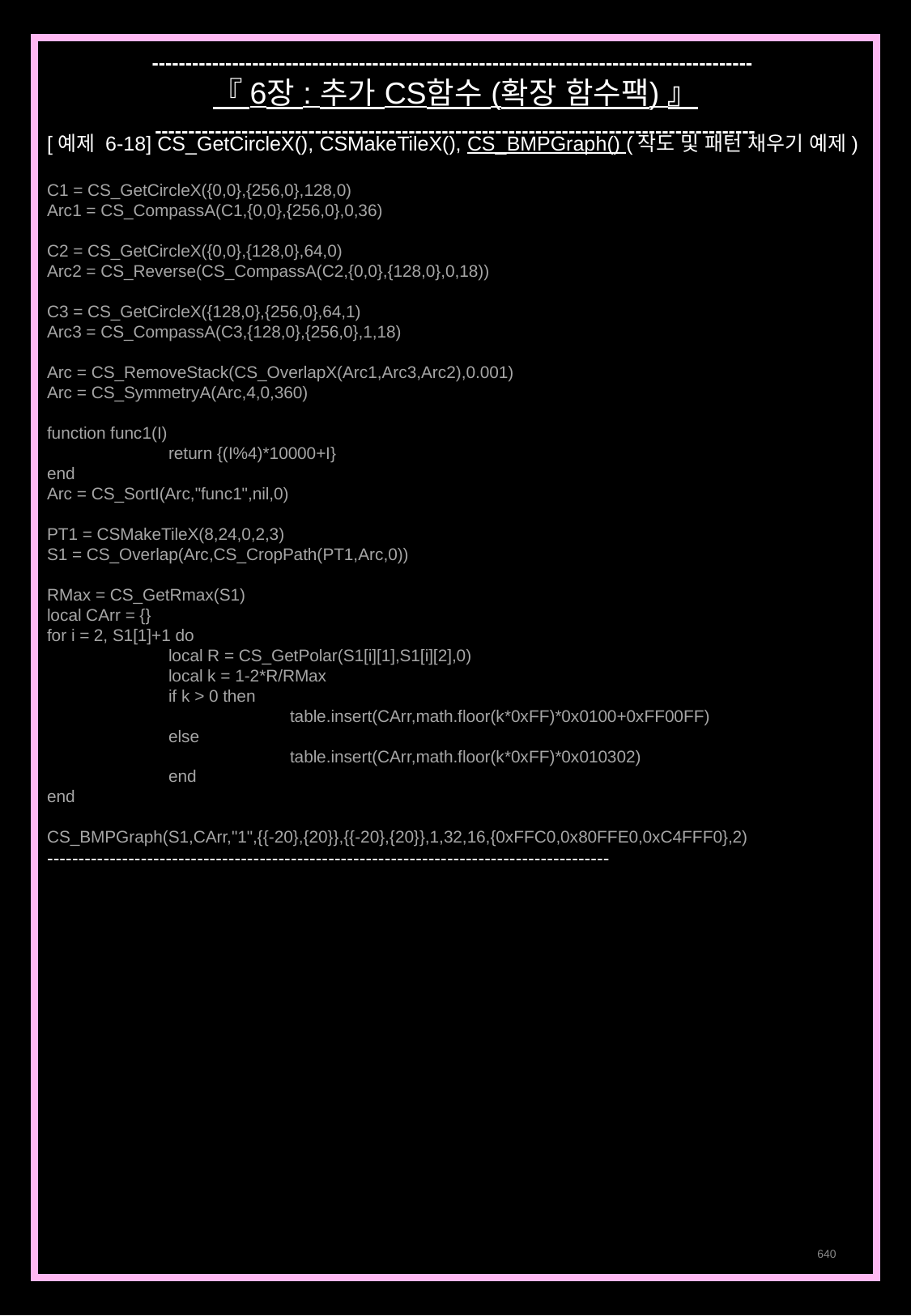

------------------------------------------------------------------------------------------
『 6장 : 추가 CS함수 (확장 함수팩) 』
------------------------------------------------------------------------------------------
[예제 6-18] CS_GetCircleX(), CSMakeTileX(), CS_BMPGraph() (작도 및 패턴 채우기 예제)

C1 = CS_GetCircleX({0,0},{256,0},128,0)
Arc1 = CS_CompassA(C1,{0,0},{256,0},0,36)

C2 = CS_GetCircleX({0,0},{128,0},64,0)
Arc2 = CS_Reverse(CS_CompassA(C2,{0,0},{128,0},0,18))

C3 = CS_GetCircleX({128,0},{256,0},64,1)
Arc3 = CS_CompassA(C3,{128,0},{256,0},1,18)

Arc = CS_RemoveStack(CS_OverlapX(Arc1,Arc3,Arc2),0.001)
Arc = CS_SymmetryA(Arc,4,0,360)

function func1(I)
	return {(I%4)*10000+I}
end
Arc = CS_SortI(Arc,"func1",nil,0)

PT1 = CSMakeTileX(8,24,0,2,3)
S1 = CS_Overlap(Arc,CS_CropPath(PT1,Arc,0))

RMax = CS_GetRmax(S1)
local CArr = {}
for i = 2, S1[1]+1 do
	local R = CS_GetPolar(S1[i][1],S1[i][2],0)
	local k = 1-2*R/RMax
	if k > 0 then
		table.insert(CArr,math.floor(k*0xFF)*0x0100+0xFF00FF)
	else
		table.insert(CArr,math.floor(k*0xFF)*0x010302)
	end
end

CS_BMPGraph(S1,CArr,"1",{{-20},{20}},{{-20},{20}},1,32,16,{0xFFC0,0x80FFE0,0xC4FFF0},2)
------------------------------------------------------------------------------------------
640